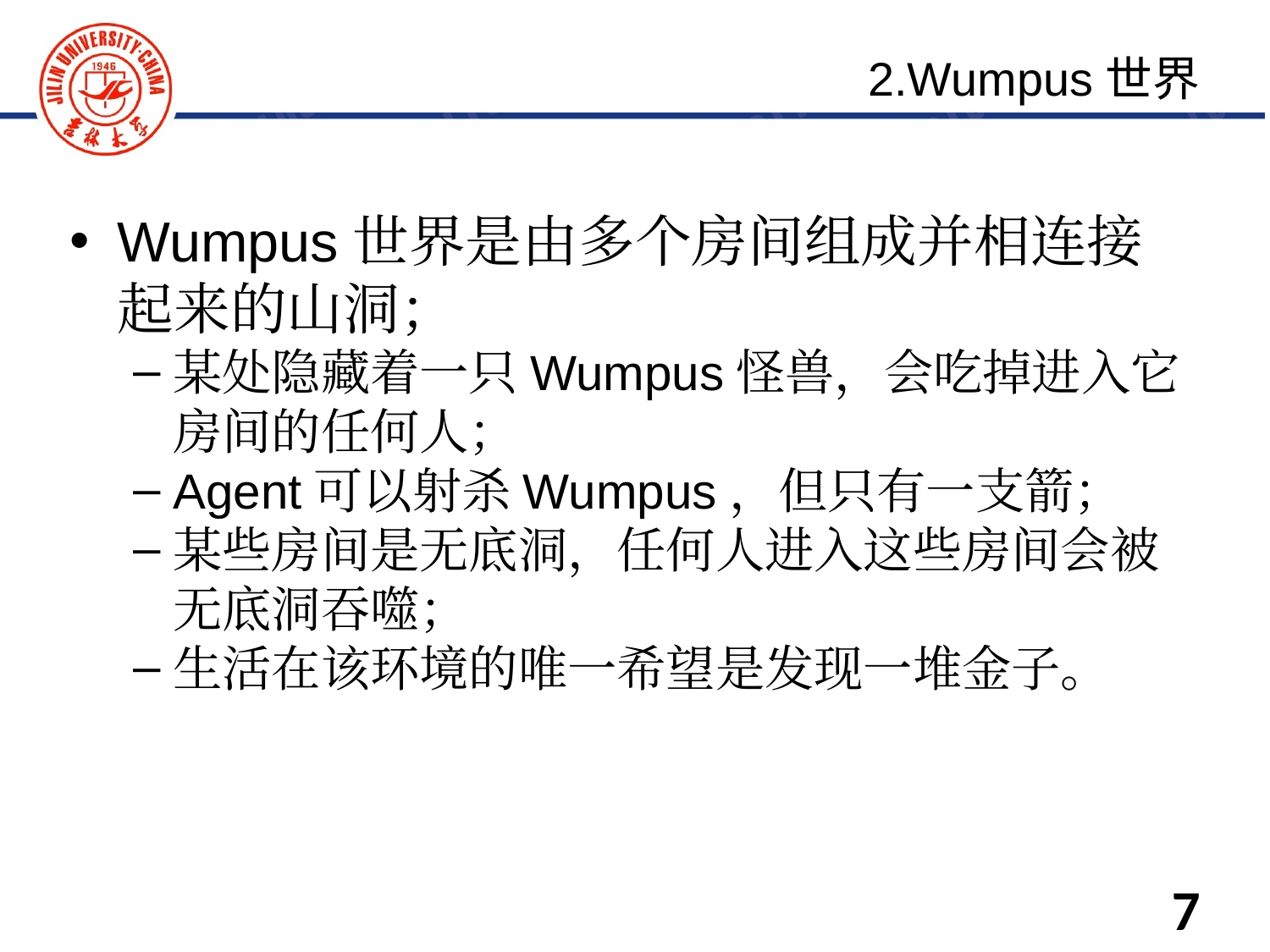

2.Wumpus世界
Wumpus世界是由多个房间组成并相连接起来的山洞；
某处隐藏着一只Wumpus怪兽，会吃掉进入它房间的任何人；
Agent可以射杀Wumpus，但只有一支箭；
某些房间是无底洞，任何人进入这些房间会被无底洞吞噬；
生活在该环境的唯一希望是发现一堆金子。
7